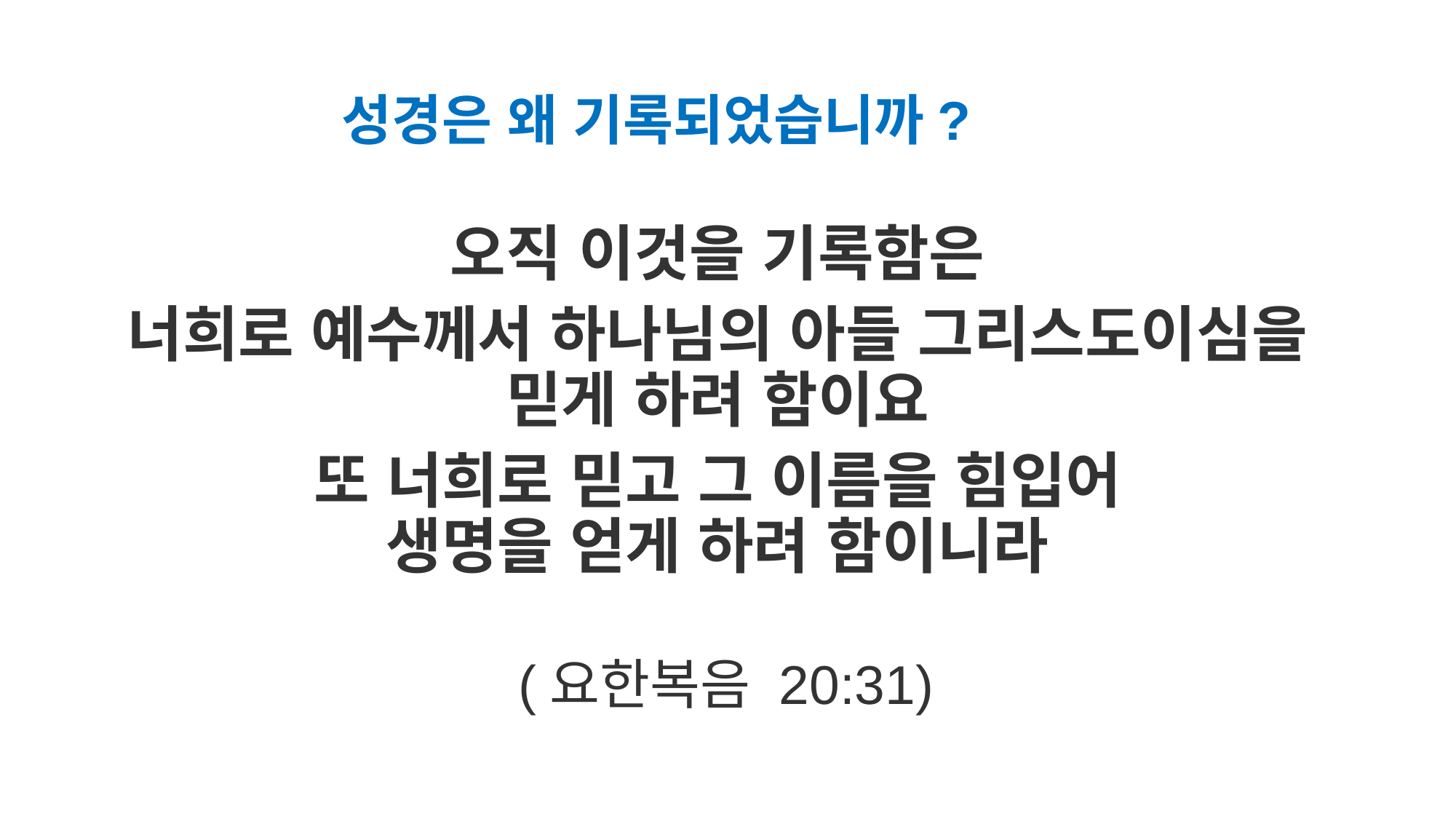

# 성경은 왜 기록되었습니까?
오직 이것을 기록함은
너희로 예수께서 하나님의 아들 그리스도이심을
믿게 하려 함이요
또 너희로 믿고 그 이름을 힘입어
생명을 얻게 하려 함이니라

(요한복음 20:31)